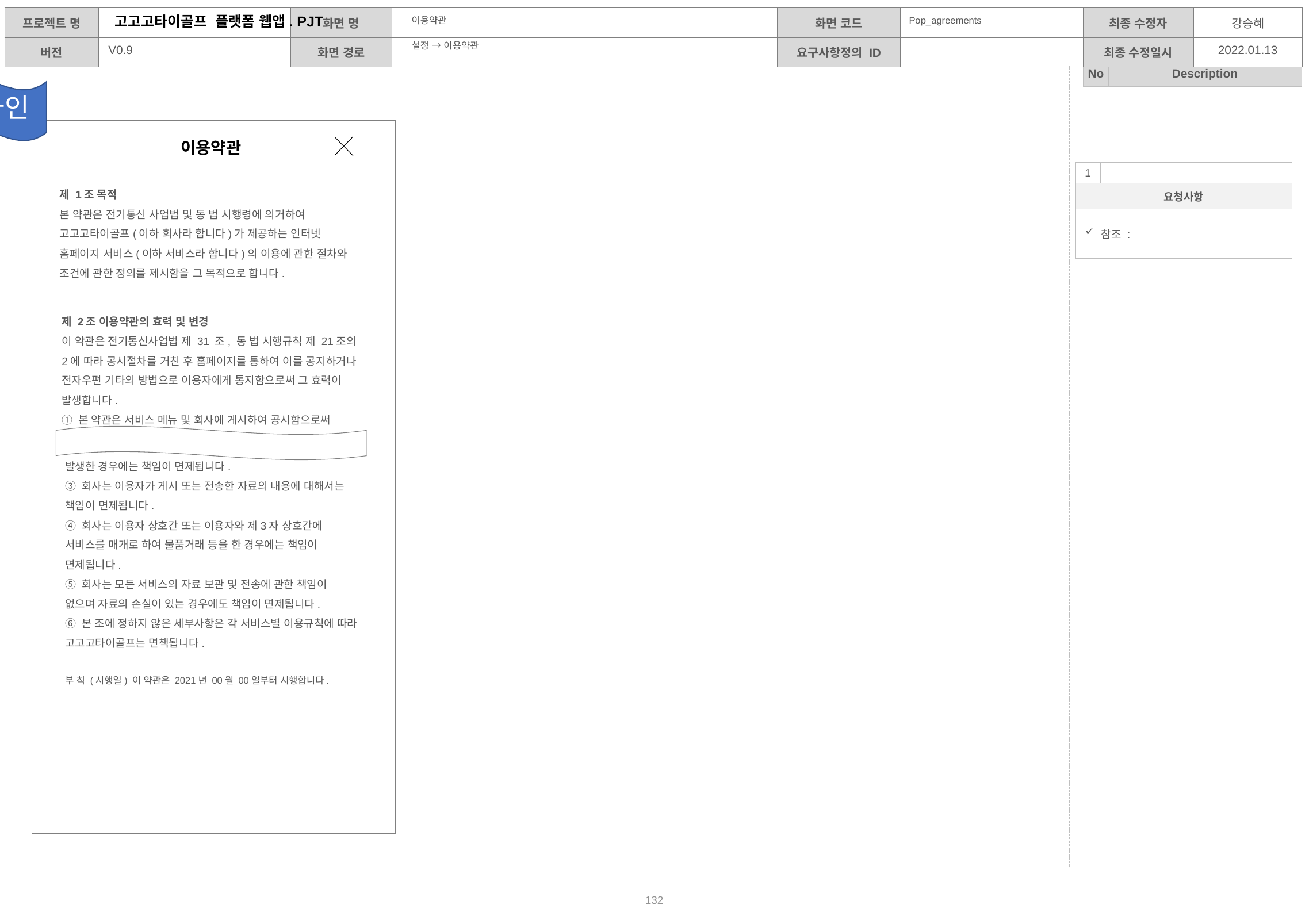

이용약관
Pop_agreements
설정 → 이용약관

디자인
이용약관
| 1 |  |
| --- | --- |
| 요청사항 |  |
| 참조 : |  |
제 1조 목적
본 약관은 전기통신 사업법 및 동 법 시행령에 의거하여 고고고타이골프(이하 회사라 합니다)가 제공하는 인터넷 홈페이지 서비스(이하 서비스라 합니다)의 이용에 관한 절차와 조건에 관한 정의를 제시함을 그 목적으로 합니다.
제 2조 이용약관의 효력 및 변경
이 약관은 전기통신사업법 제 31 조, 동 법 시행규칙 제 21조의 2에 따라 공시절차를 거친 후 홈페이지를 통하여 이를 공지하거나 전자우편 기타의 방법으로 이용자에게 통지함으로써 그 효력이 발생합니다.
① 본 약관은 서비스 메뉴 및 회사에 게시하여 공시함으로써 효력이 발생합니다.

② 회사는 이용고객의 귀책사유로 인하여 서비스 이용의 장애가 발생한 경우에는 책임이 면제됩니다.
③ 회사는 이용자가 게시 또는 전송한 자료의 내용에 대해서는 책임이 면제됩니다.
④ 회사는 이용자 상호간 또는 이용자와 제3자 상호간에 서비스를 매개로 하여 물품거래 등을 한 경우에는 책임이 면제됩니다.
⑤ 회사는 모든 서비스의 자료 보관 및 전송에 관한 책임이 없으며 자료의 손실이 있는 경우에도 책임이 면제됩니다.
⑥ 본 조에 정하지 않은 세부사항은 각 서비스별 이용규칙에 따라 고고고타이골프는 면책됩니다.

부 칙 (시행일) 이 약관은 2021년 00월 00일부터 시행합니다.
132